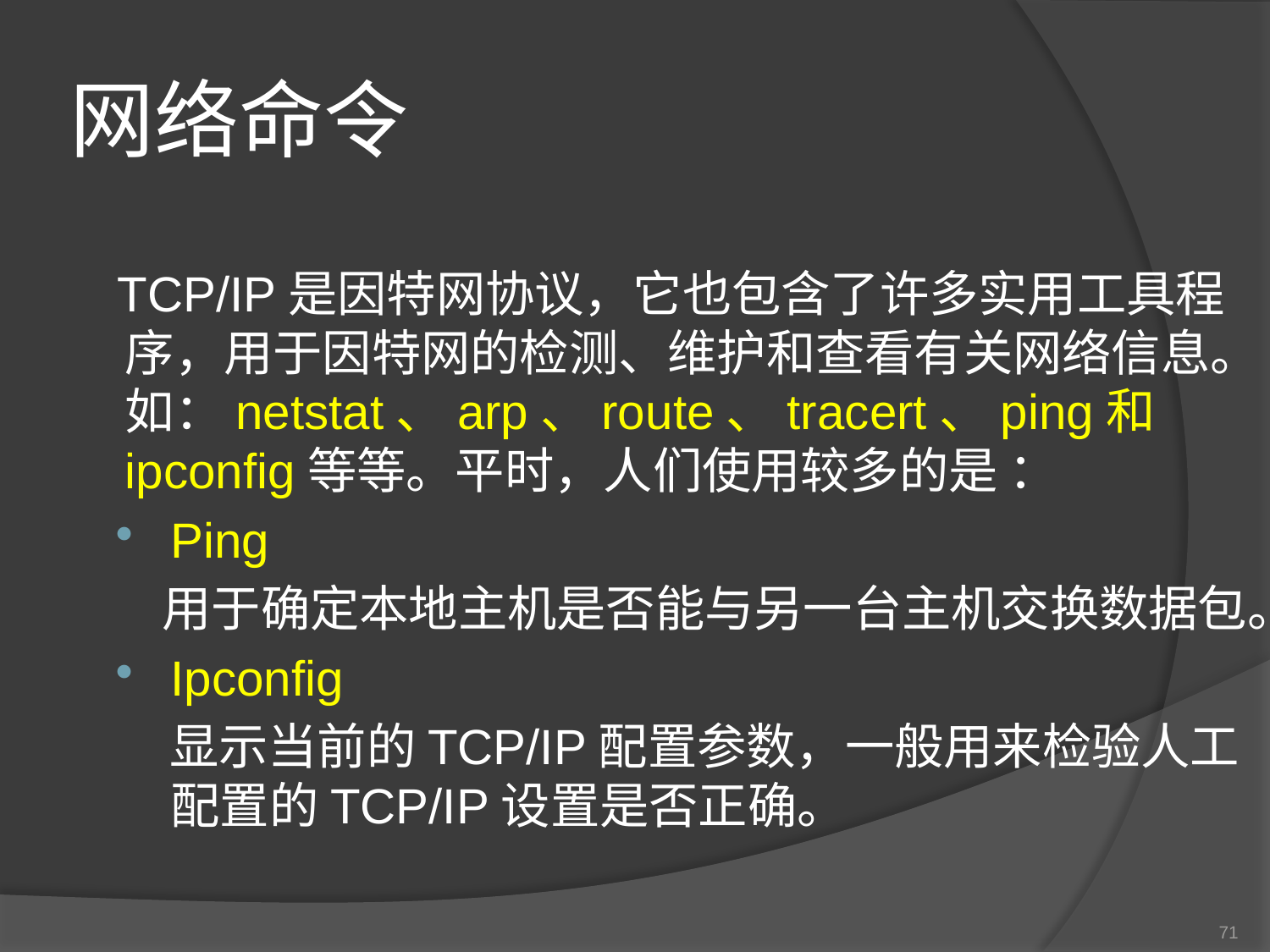

# 网络命令
TCP/IP是因特网协议，它也包含了许多实用工具程序，用于因特网的检测、维护和查看有关网络信息。如：netstat、arp、route、tracert、ping和ipconfig等等。平时，人们使用较多的是 ：
Ping
   用于确定本地主机是否能与另一台主机交换数据包。
Ipconfig
显示当前的TCP/IP配置参数，一般用来检验人工配置的TCP/IP设置是否正确。
71